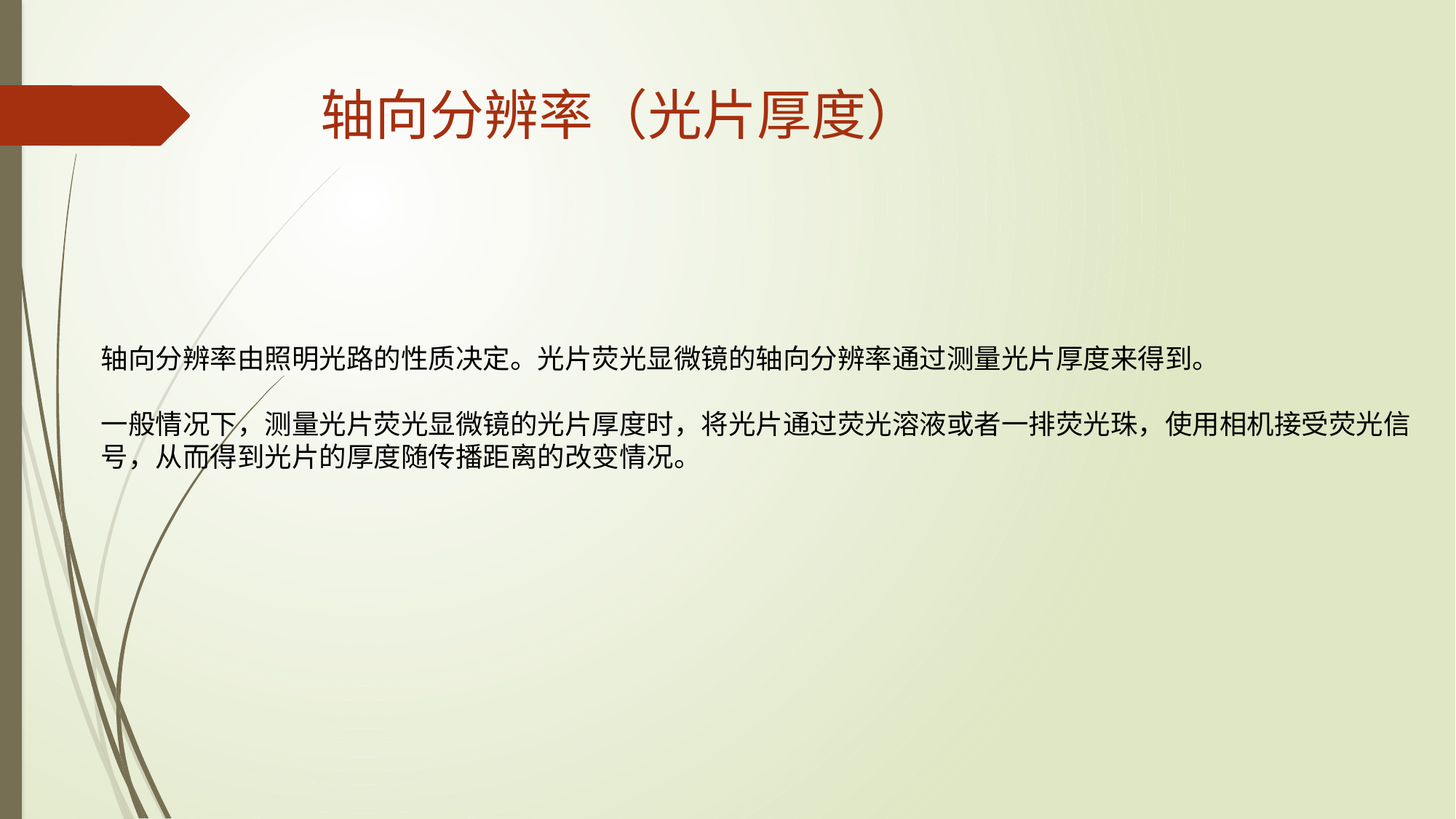

# 轴向分辨率（光片厚度）
轴向分辨率由照明光路的性质决定。光片荧光显微镜的轴向分辨率通过测量光片厚度来得到。

一般情况下，测量光片荧光显微镜的光片厚度时，将光片通过荧光溶液或者一排荧光珠，使用相机接受荧光信号，从而得到光片的厚度随传播距离的改变情况。